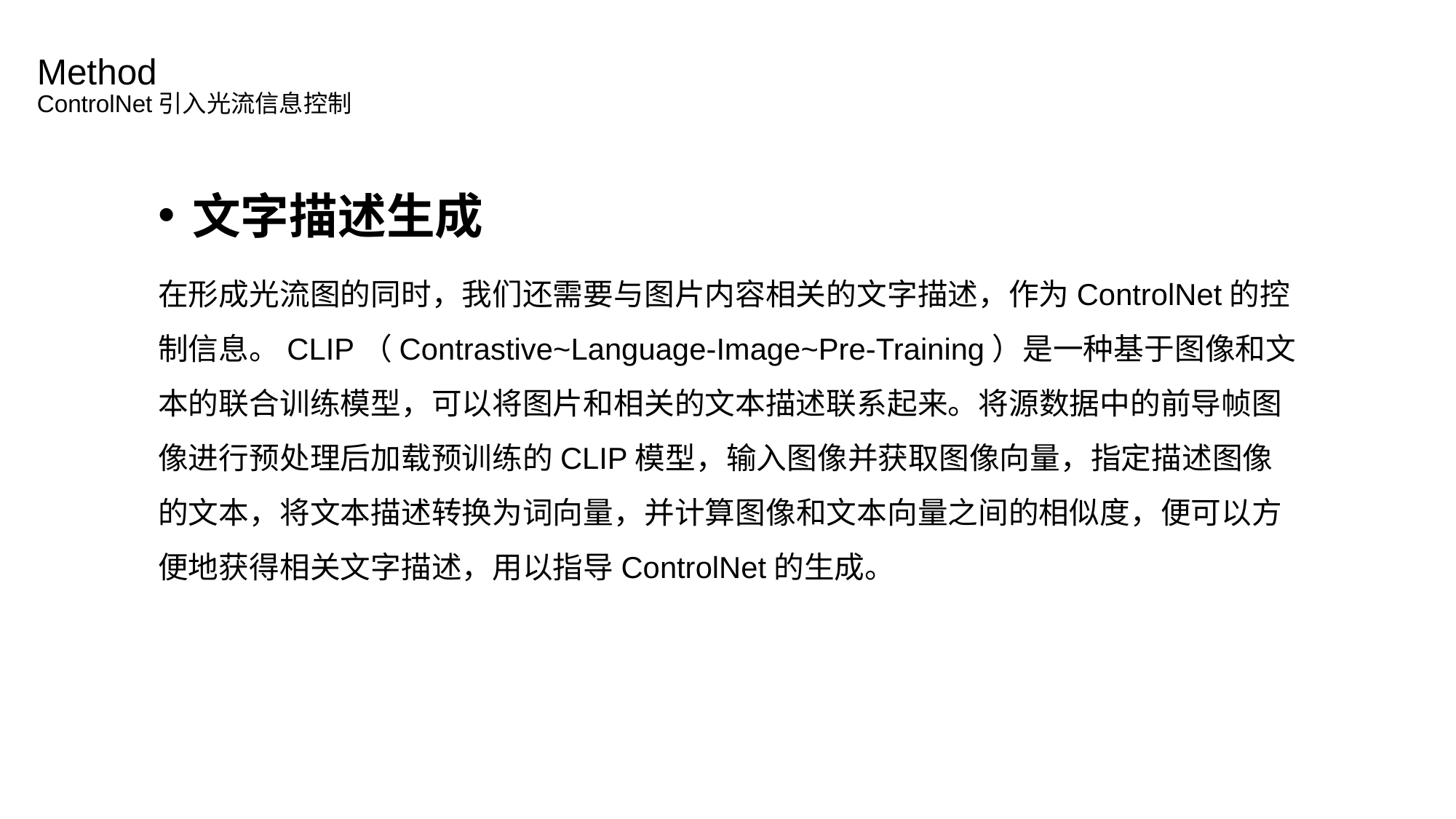

Method
ControlNet引入光流信息控制
文字描述生成
在形成光流图的同时，我们还需要与图片内容相关的文字描述，作为ControlNet的控制信息。CLIP（Contrastive~Language-Image~Pre-Training）是一种基于图像和文本的联合训练模型，可以将图片和相关的文本描述联系起来。将源数据中的前导帧图像进行预处理后加载预训练的CLIP模型，输入图像并获取图像向量，指定描述图像的文本，将文本描述转换为词向量，并计算图像和文本向量之间的相似度，便可以方便地获得相关文字描述，用以指导ControlNet的生成。